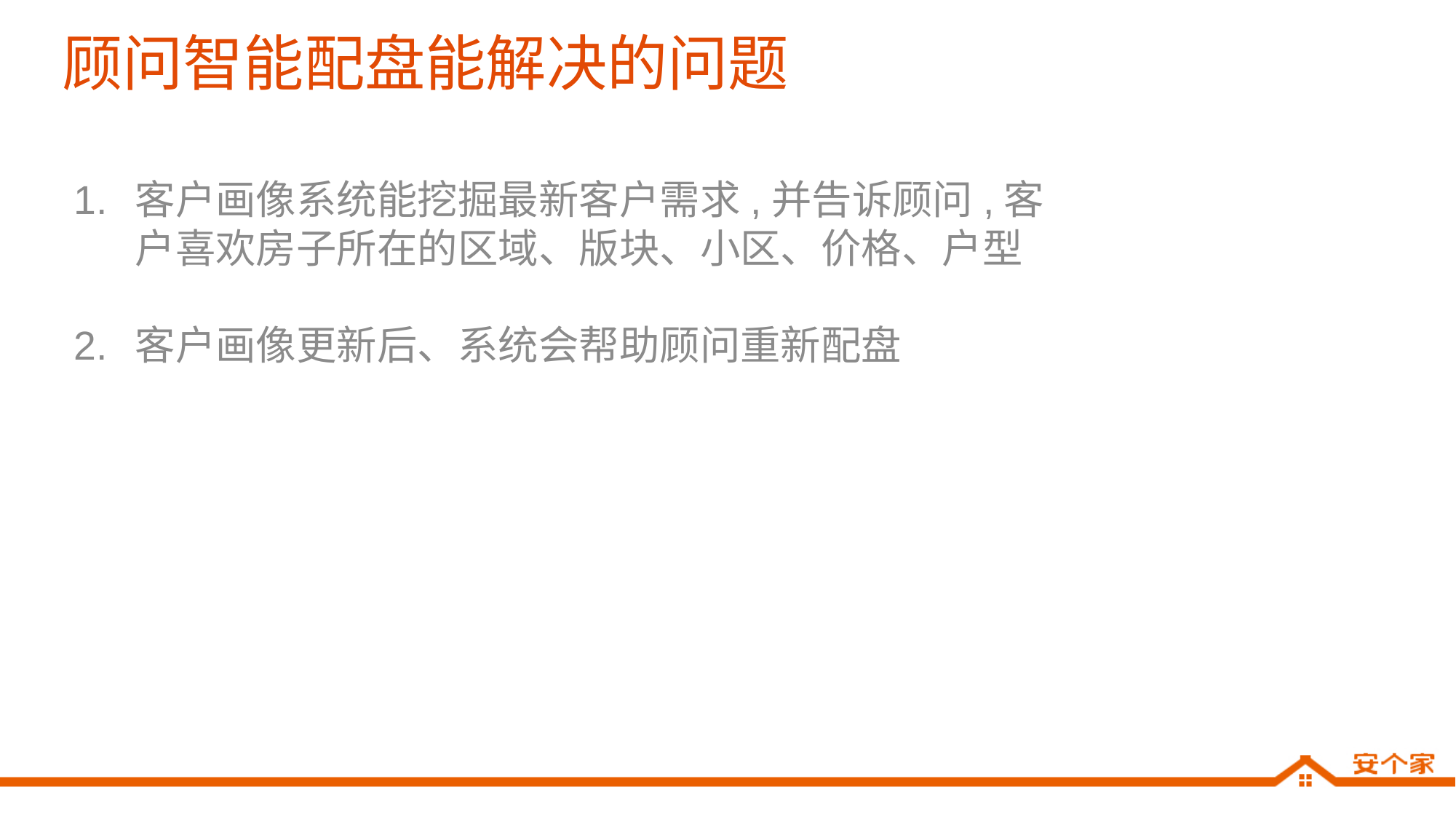

# 顾问智能配盘能解决的问题
客户画像系统能挖掘最新客户需求,并告诉顾问,客户喜欢房子所在的区域、版块、小区、价格、户型

客户画像更新后、系统会帮助顾问重新配盘